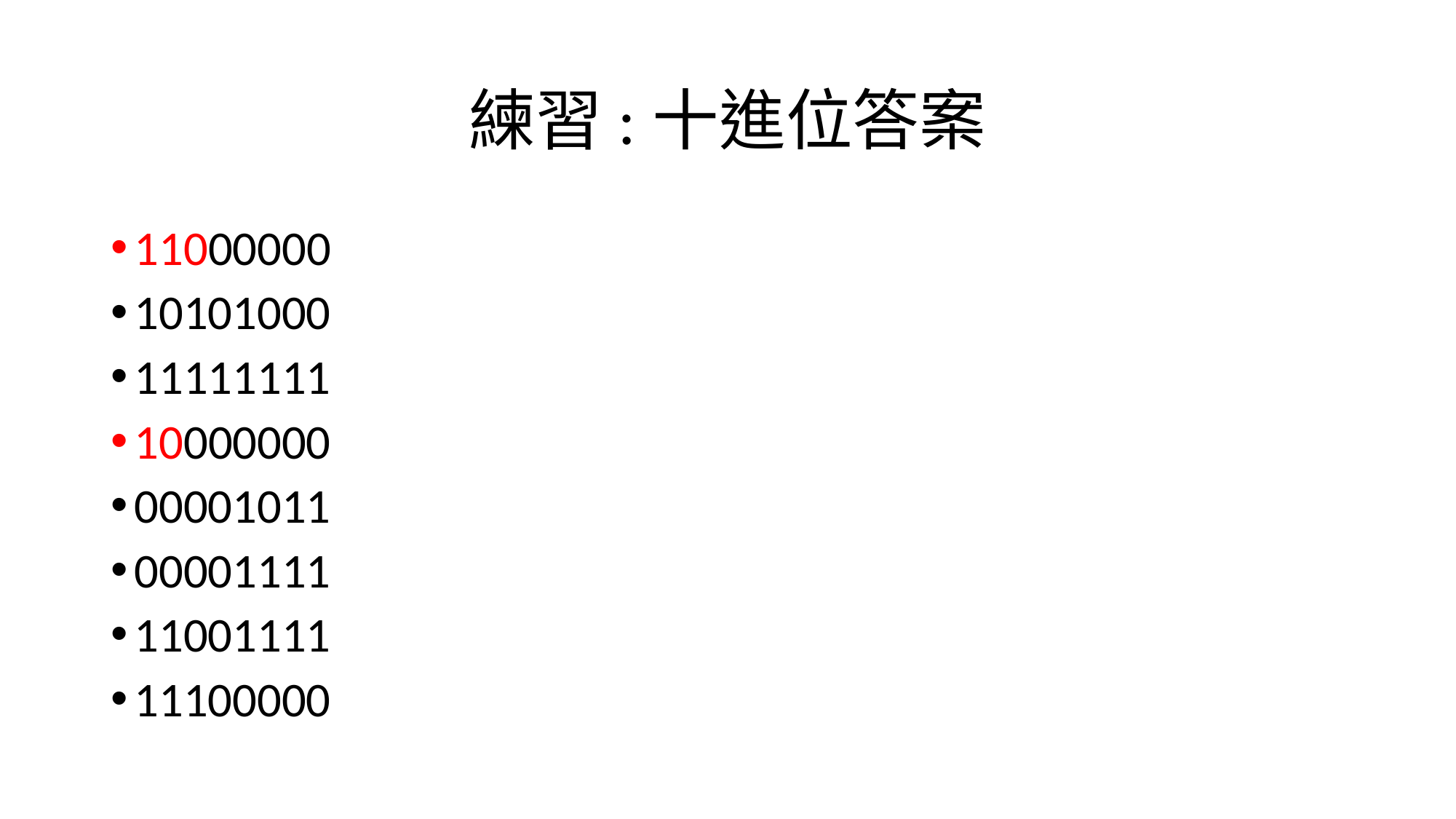

# 練習:十進位答案
11000000
10101000
11111111
10000000
00001011
00001111
11001111
11100000